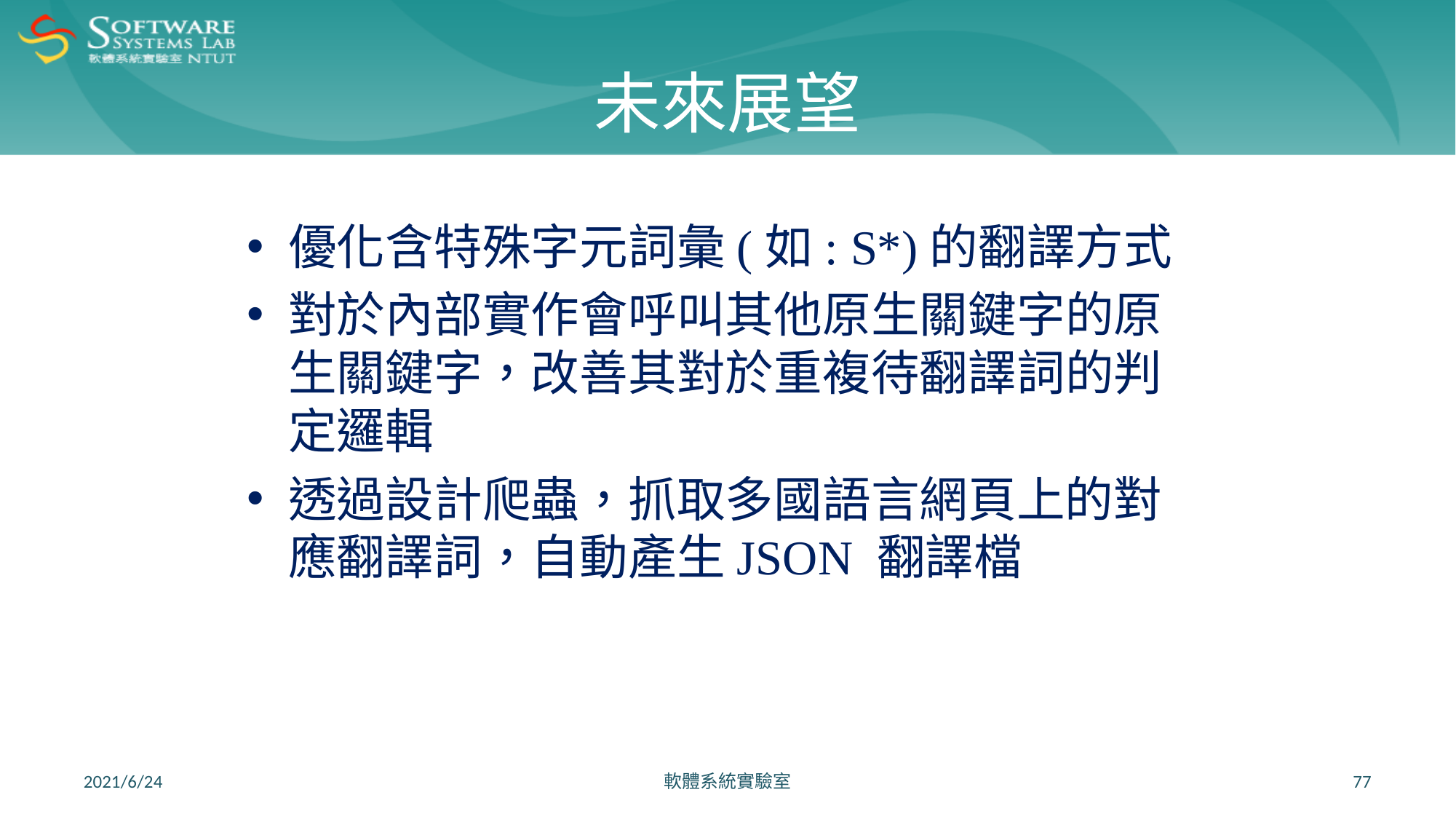

# 未來展望
優化含特殊字元詞彙(如: S*)的翻譯方式
對於內部實作會呼叫其他原生關鍵字的原生關鍵字，改善其對於重複待翻譯詞的判定邏輯
透過設計爬蟲，抓取多國語言網頁上的對應翻譯詞，自動產生JSON 翻譯檔
2021/6/24
軟體系統實驗室
77